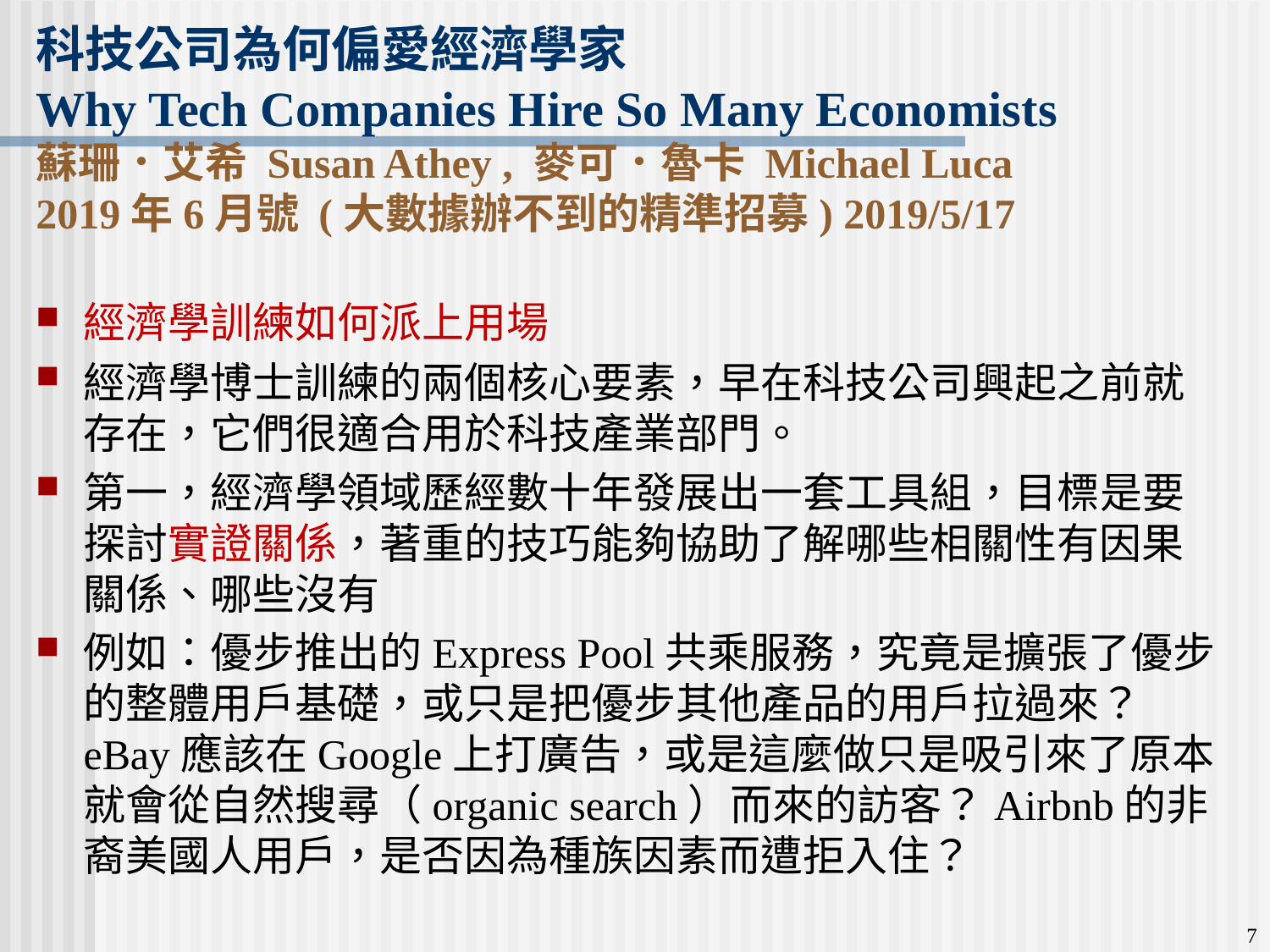

科技公司為何偏愛經濟學家
Why Tech Companies Hire So Many Economists
蘇珊．艾希 Susan Athey , 麥可．魯卡 Michael Luca
2019年6月號 (大數據辦不到的精準招募) 2019/5/17
經濟學訓練如何派上用場
經濟學博士訓練的兩個核心要素，早在科技公司興起之前就存在，它們很適合用於科技產業部門。
第一，經濟學領域歷經數十年發展出一套工具組，目標是要探討實證關係，著重的技巧能夠協助了解哪些相關性有因果關係、哪些沒有
例如：優步推出的Express Pool共乘服務，究竟是擴張了優步的整體用戶基礎，或只是把優步其他產品的用戶拉過來？eBay應該在Google上打廣告，或是這麼做只是吸引來了原本就會從自然搜尋（organic search）而來的訪客？Airbnb的非裔美國人用戶，是否因為種族因素而遭拒入住？
7